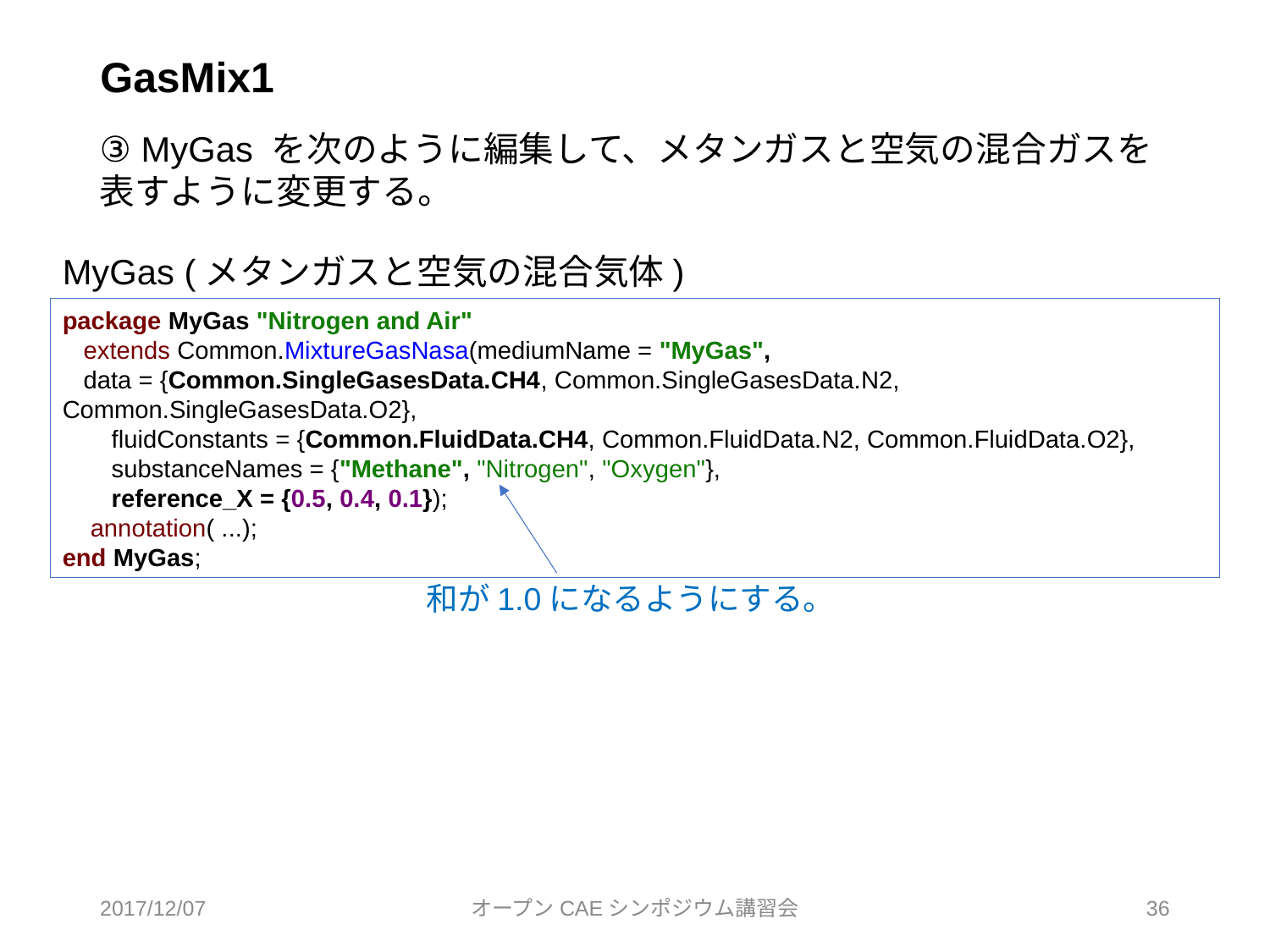

# GasMix1
③ MyGas を次のように編集して、メタンガスと空気の混合ガスを表すように変更する。
MyGas (メタンガスと空気の混合気体)
package MyGas "Nitrogen and Air"
   extends Common.MixtureGasNasa(mediumName = "MyGas",
   data = {Common.SingleGasesData.CH4, Common.SingleGasesData.N2, Common.SingleGasesData.O2},
       fluidConstants = {Common.FluidData.CH4, Common.FluidData.N2, Common.FluidData.O2},
       substanceNames = {"Methane", "Nitrogen", "Oxygen"},
       reference_X = {0.5, 0.4, 0.1});
    annotation( ...);
end MyGas;
和が1.0になるようにする。
2017/12/07
オープンCAEシンポジウム講習会
36